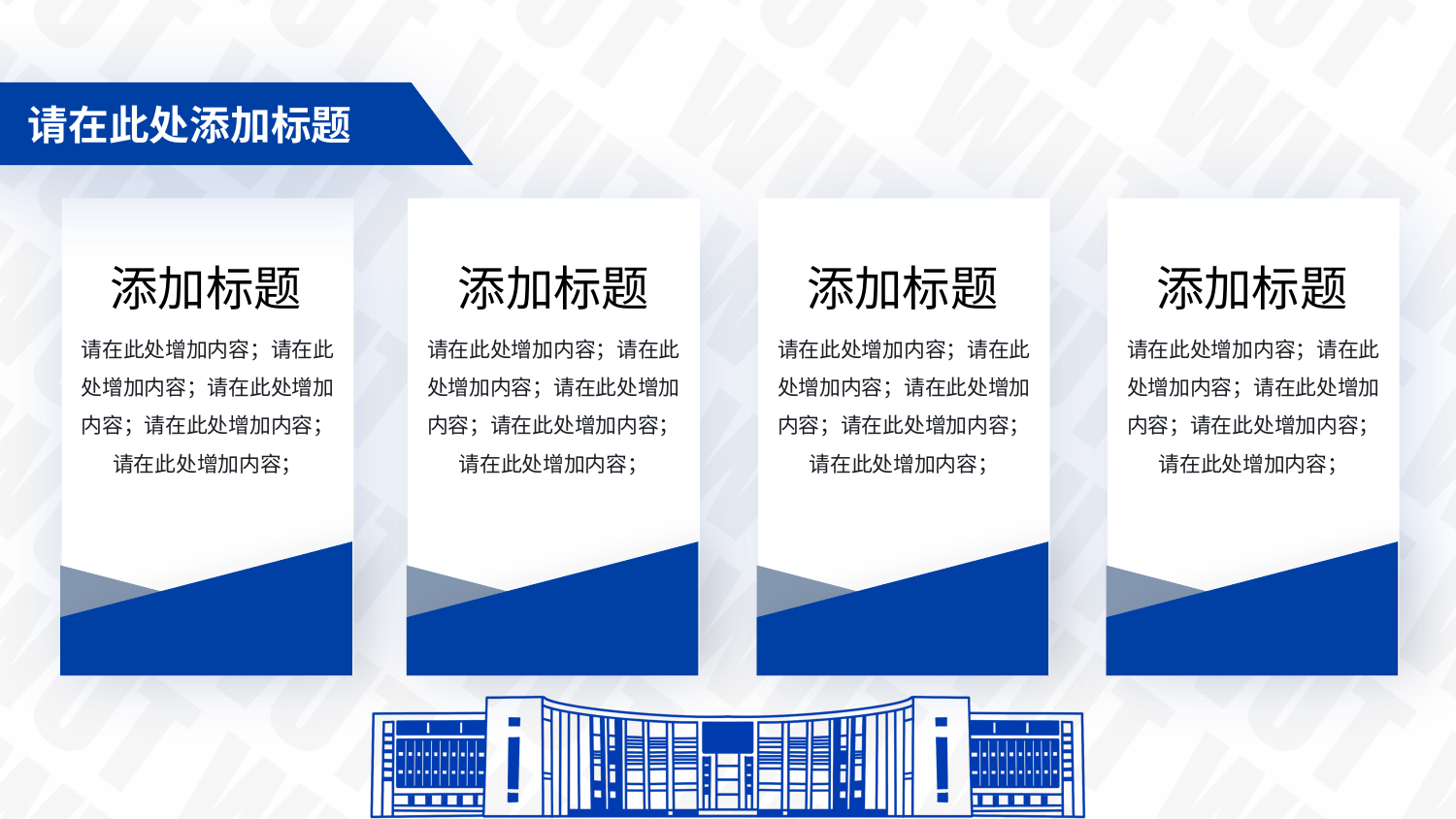

请在此处添加标题

添加标题
添加标题
添加标题
添加标题
请在此处增加内容；请在此处增加内容；请在此处增加内容；请在此处增加内容；请在此处增加内容；
请在此处增加内容；请在此处增加内容；请在此处增加内容；请在此处增加内容；请在此处增加内容；
请在此处增加内容；请在此处增加内容；请在此处增加内容；请在此处增加内容；请在此处增加内容；
请在此处增加内容；请在此处增加内容；请在此处增加内容；请在此处增加内容；请在此处增加内容；